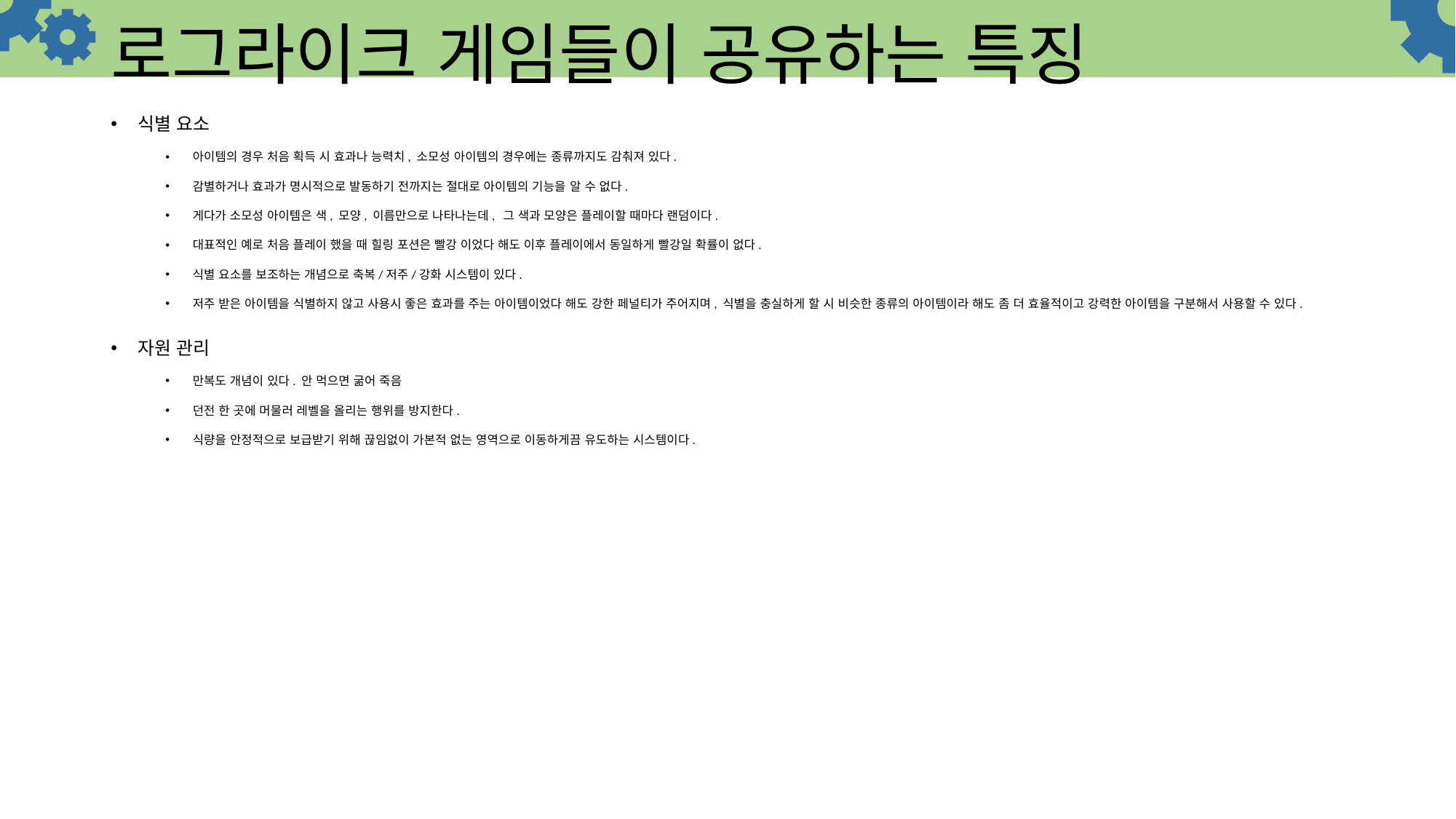

로그라이크 게임들이 공유하는 특징
식별 요소
아이템의 경우 처음 획득 시 효과나 능력치, 소모성 아이템의 경우에는 종류까지도 감춰져 있다.
감별하거나 효과가 명시적으로 발동하기 전까지는 절대로 아이템의 기능을 알 수 없다.
게다가 소모성 아이템은 색, 모양, 이름만으로 나타나는데,  그 색과 모양은 플레이할 때마다 랜덤이다.
대표적인 예로 처음 플레이 했을 때 힐링 포션은 빨강 이었다 해도 이후 플레이에서 동일하게 빨강일 확률이 없다.
식별 요소를 보조하는 개념으로 축복/저주/강화 시스템이 있다.
저주 받은 아이템을 식별하지 않고 사용시 좋은 효과를 주는 아이템이었다 해도 강한 페널티가 주어지며, 식별을 충실하게 할 시 비슷한 종류의 아이템이라 해도 좀 더 효율적이고 강력한 아이템을 구분해서 사용할 수 있다.
자원 관리
만복도 개념이 있다. 안 먹으면 굶어 죽음
던전 한 곳에 머물러 레벨을 올리는 행위를 방지한다.
식량을 안정적으로 보급받기 위해 끊임없이 가본적 없는 영역으로 이동하게끔 유도하는 시스템이다.